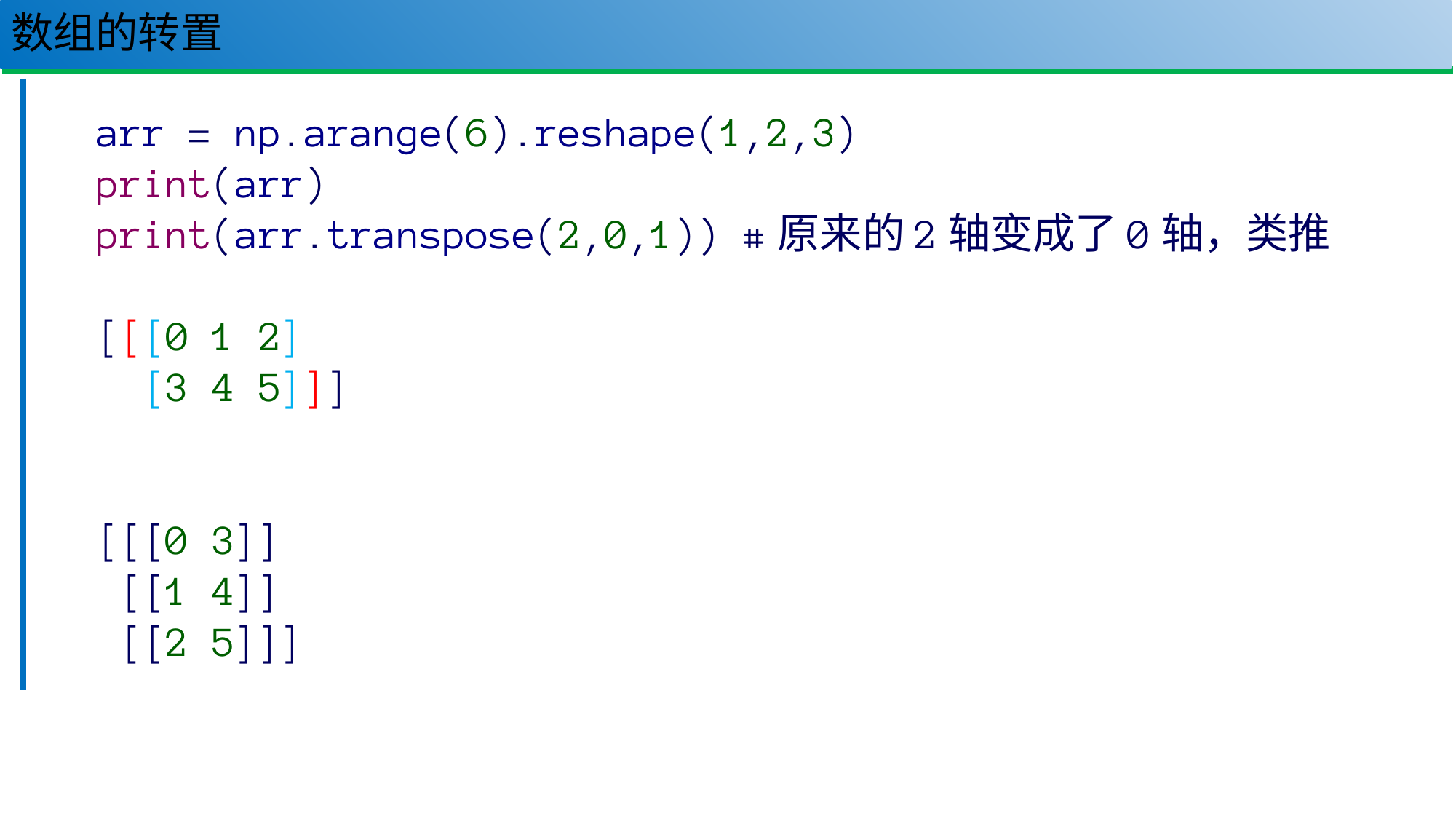

# 数组的转置
73
arr = np.arange(6).reshape(1,2,3)
print(arr)
print(arr.transpose(2,0,1)) #原来的2轴变成了0轴，类推

[[[0 1 2]
  [3 4 5]]]

[[[0 3]]
 [[1 4]]
 [[2 5]]]